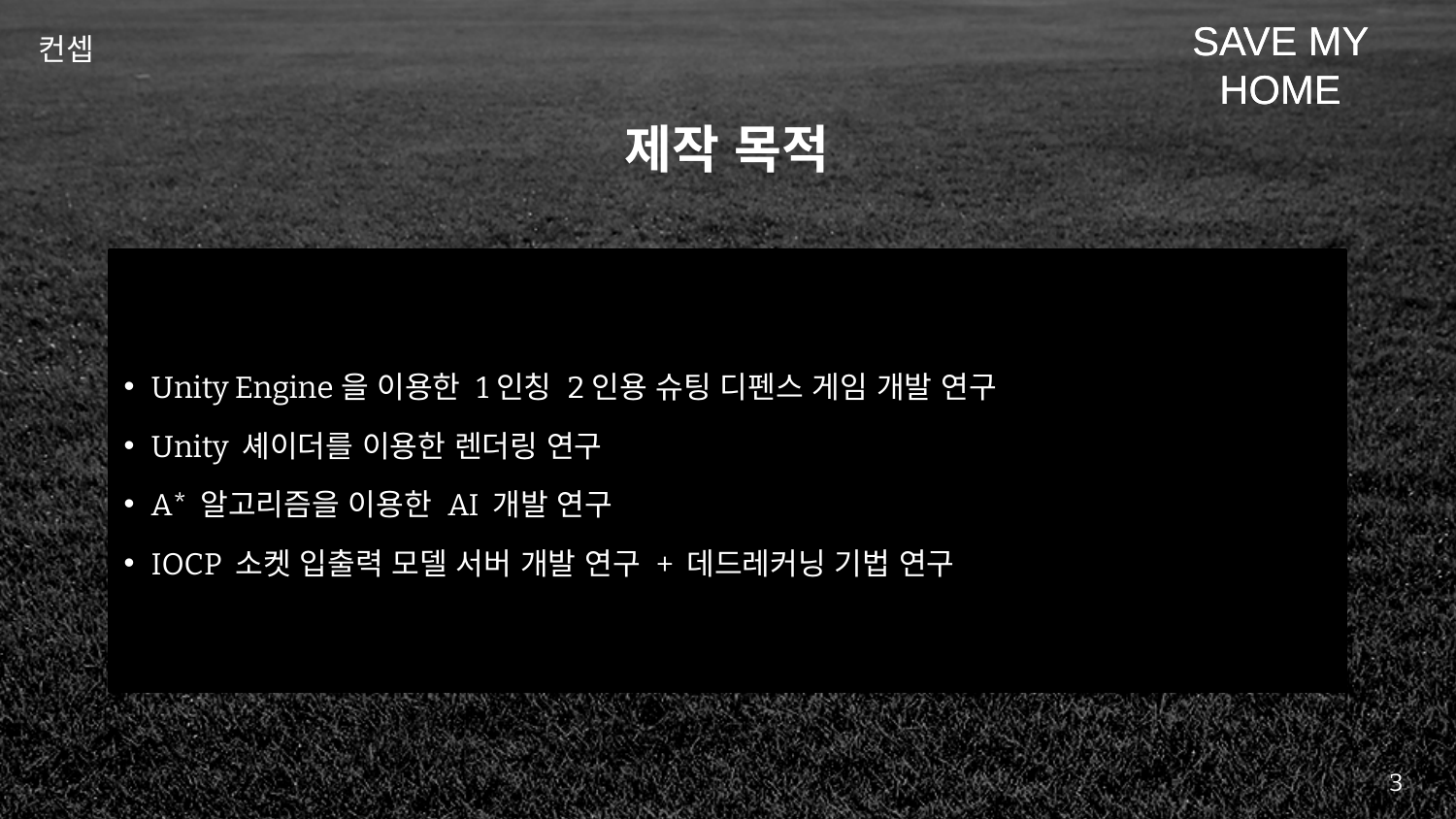

컨셉
Save My home
# 제작 목적
Unity Engine을 이용한 1인칭 2인용 슈팅 디펜스 게임 개발 연구
Unity 셰이더를 이용한 렌더링 연구
A* 알고리즘을 이용한 AI 개발 연구
IOCP 소켓 입출력 모델 서버 개발 연구 + 데드레커닝 기법 연구